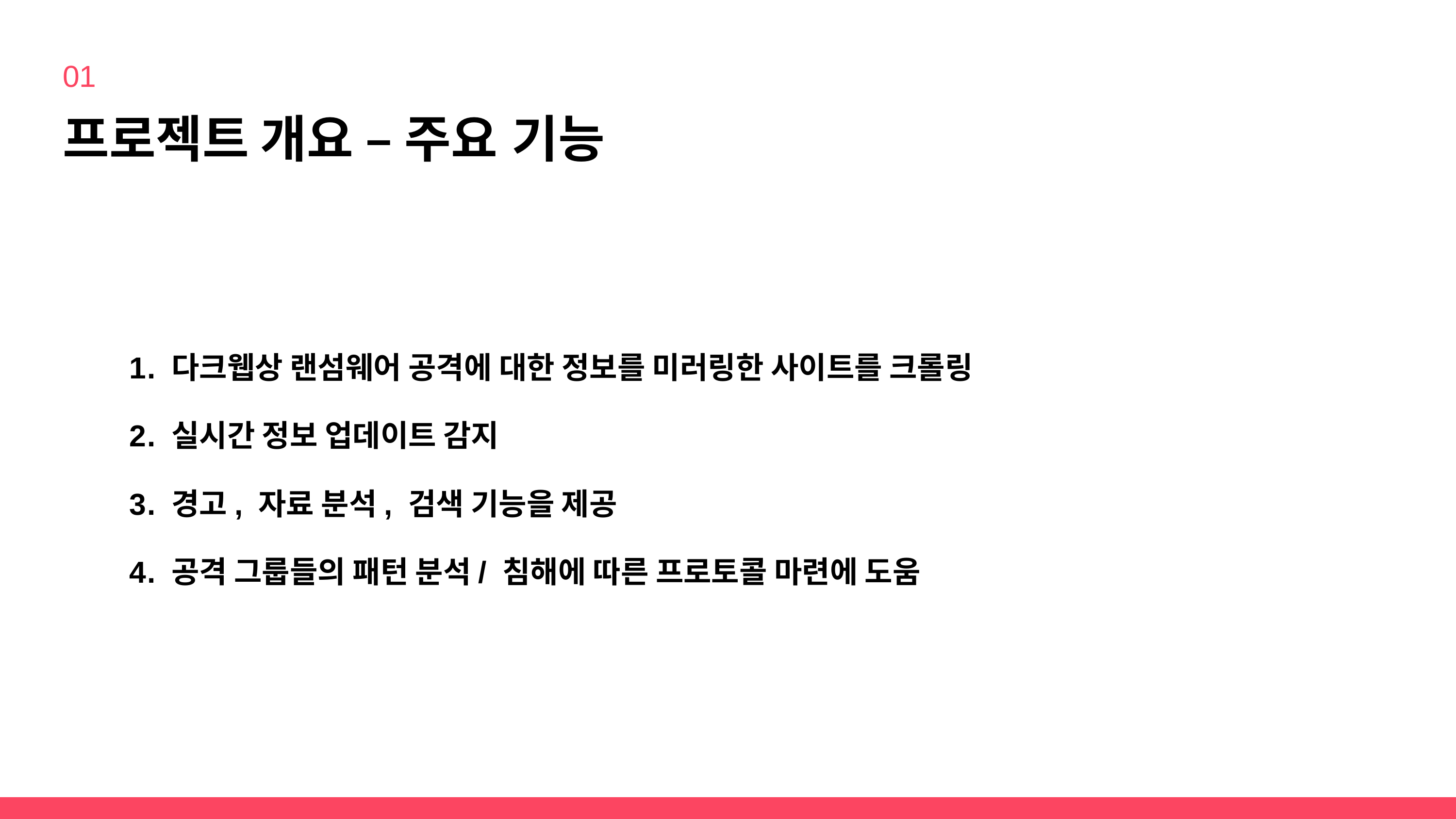

01
프로젝트 개요 – 주요 기능
 다크웹상 랜섬웨어 공격에 대한 정보를 미러링한 사이트를 크롤링
 실시간 정보 업데이트 감지
 경고, 자료 분석, 검색 기능을 제공
 공격 그룹들의 패턴 분석/ 침해에 따른 프로토콜 마련에 도움